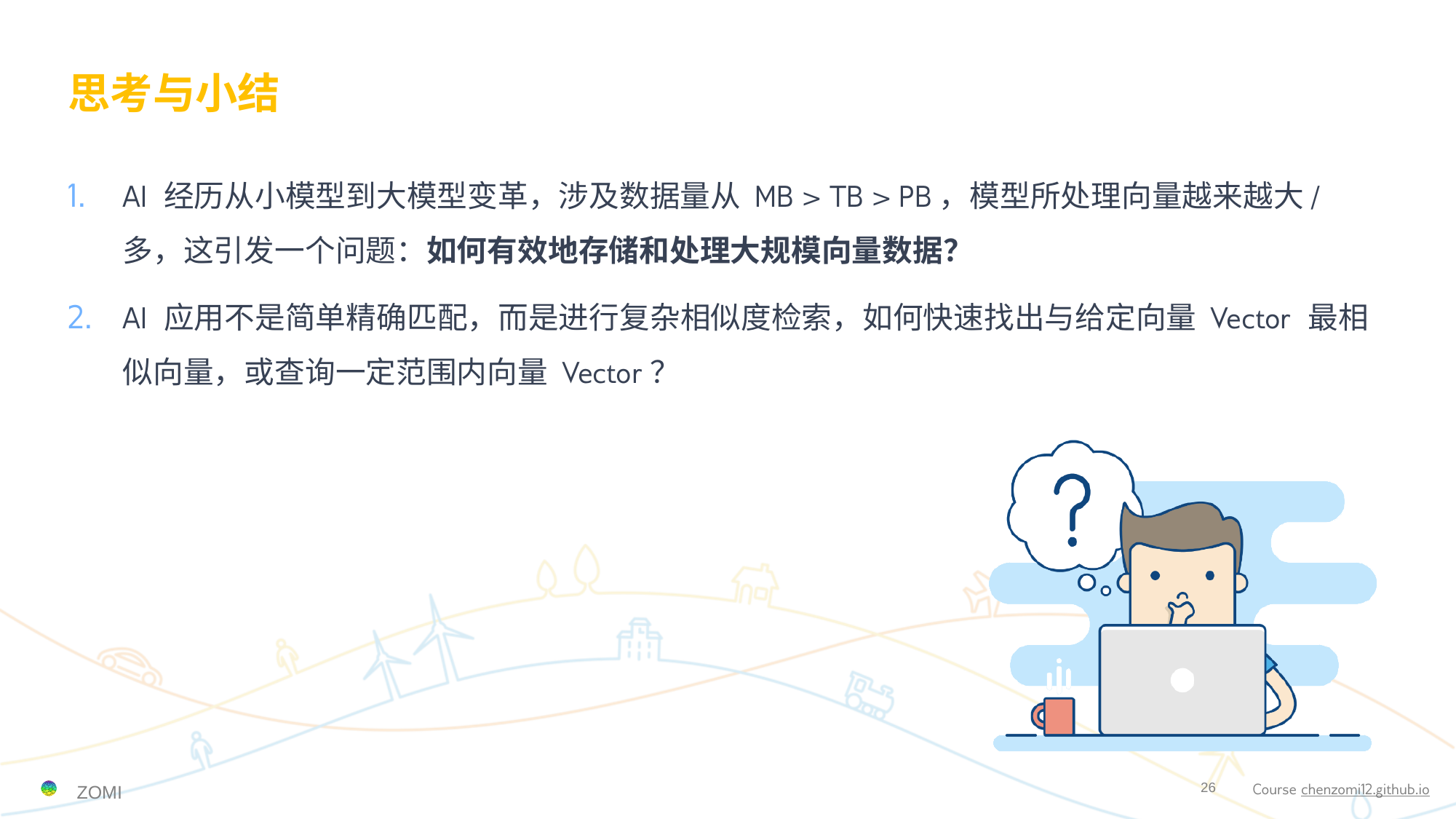

# 思考与小结
AI 经历从小模型到大模型变革，涉及数据量从 MB > TB > PB，模型所处理向量越来越大/多，这引发一个问题：如何有效地存储和处理大规模向量数据？
AI 应用不是简单精确匹配，而是进行复杂相似度检索，如何快速找出与给定向量 Vector 最相似向量，或查询一定范围内向量 Vector？